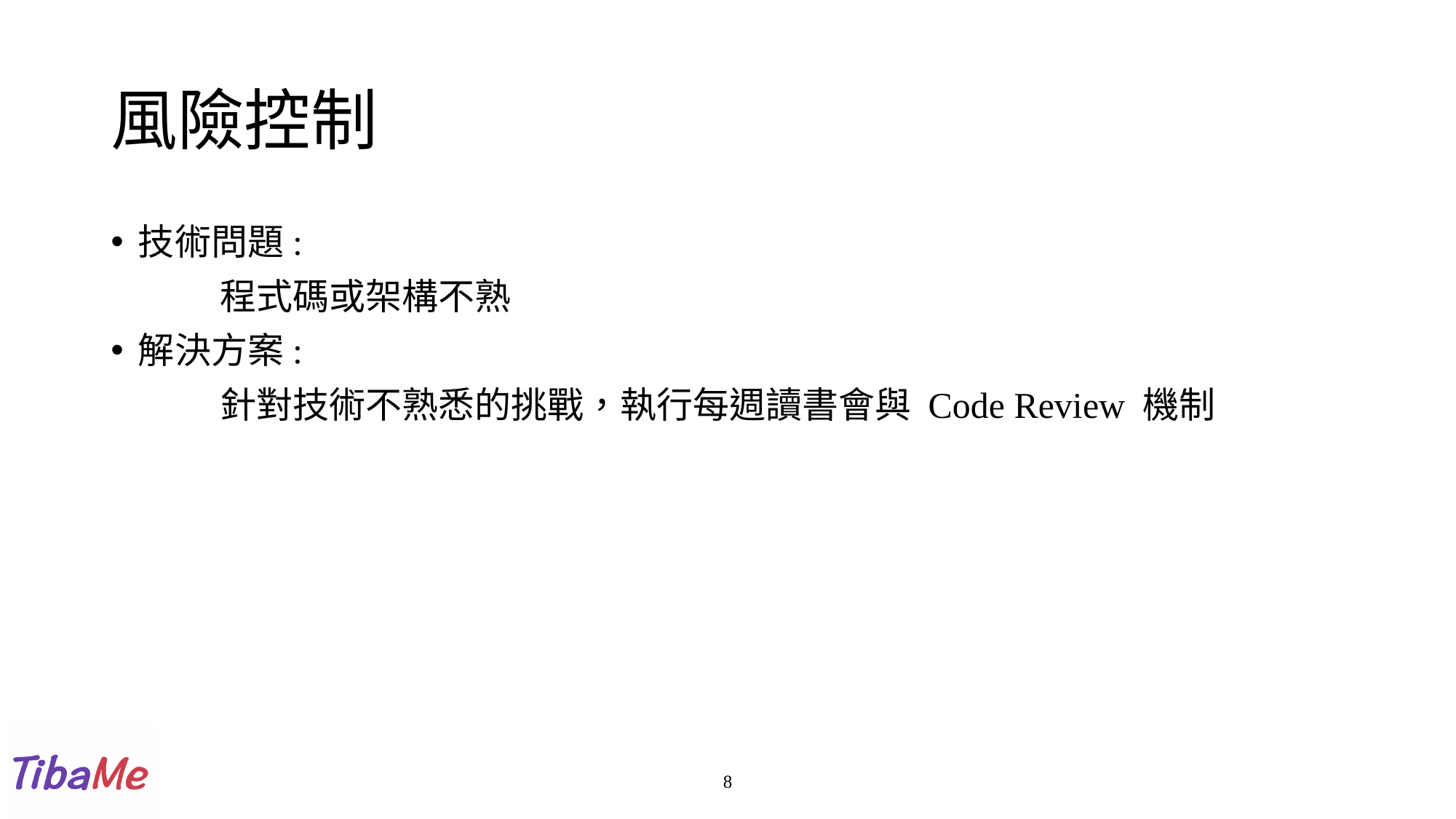

# 風險控制
技術問題:
	程式碼或架構不熟
解決方案:
	針對技術不熟悉的挑戰，執行每週讀書會與 Code Review 機制
8